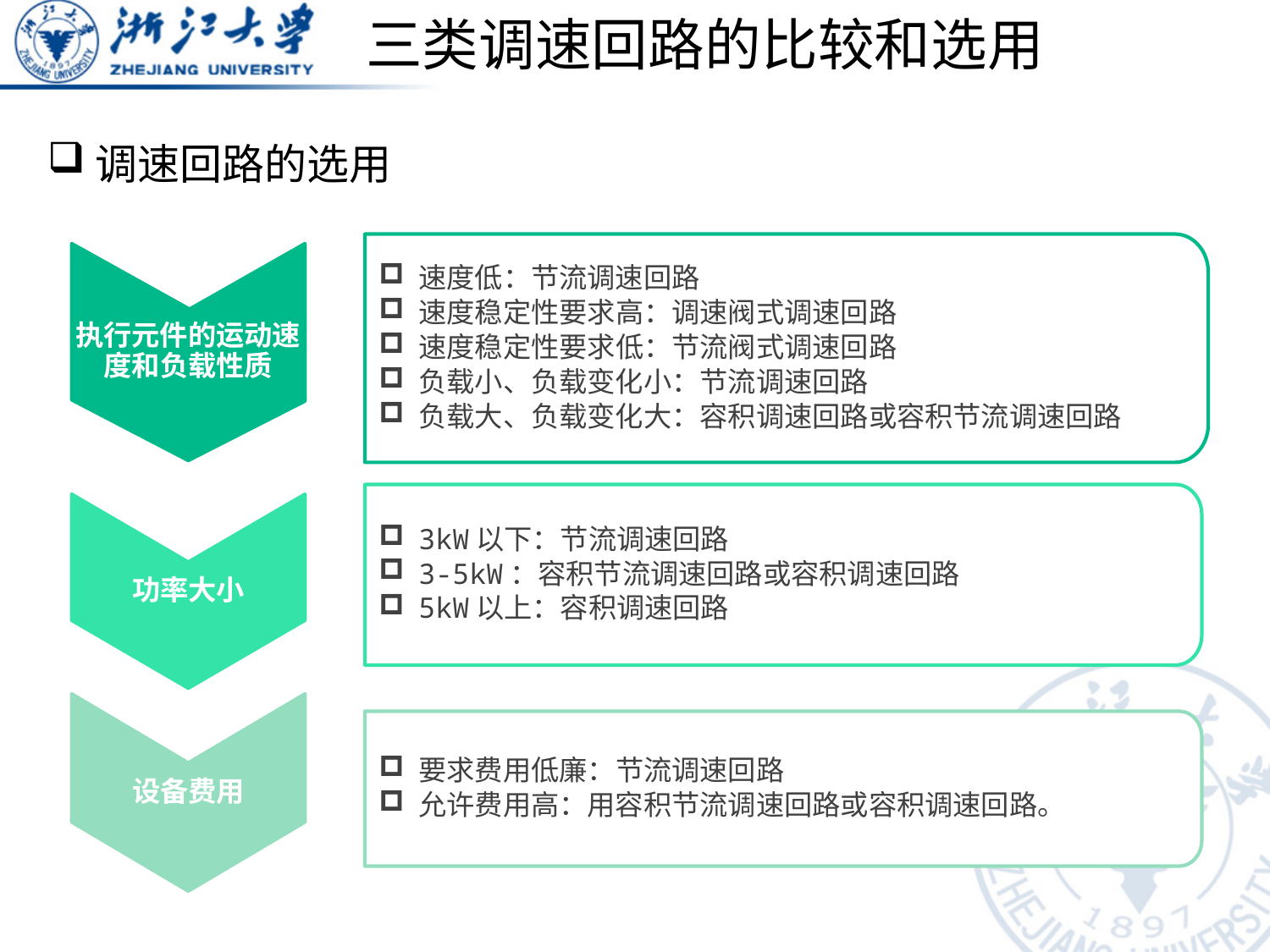

# 三类调速回路的比较和选用
调速回路的选用
速度低：节流调速回路
速度稳定性要求高：调速阀式调速回路
速度稳定性要求低：节流阀式调速回路
负载小、负载变化小：节流调速回路
负载大、负载变化大：容积调速回路或容积节流调速回路
执行元件的运动速度和负载性质
3kW以下：节流调速回路
3-5kW：容积节流调速回路或容积调速回路
5kW以上：容积调速回路
功率大小
设备费用
要求费用低廉：节流调速回路
允许费用高：用容积节流调速回路或容积调速回路。